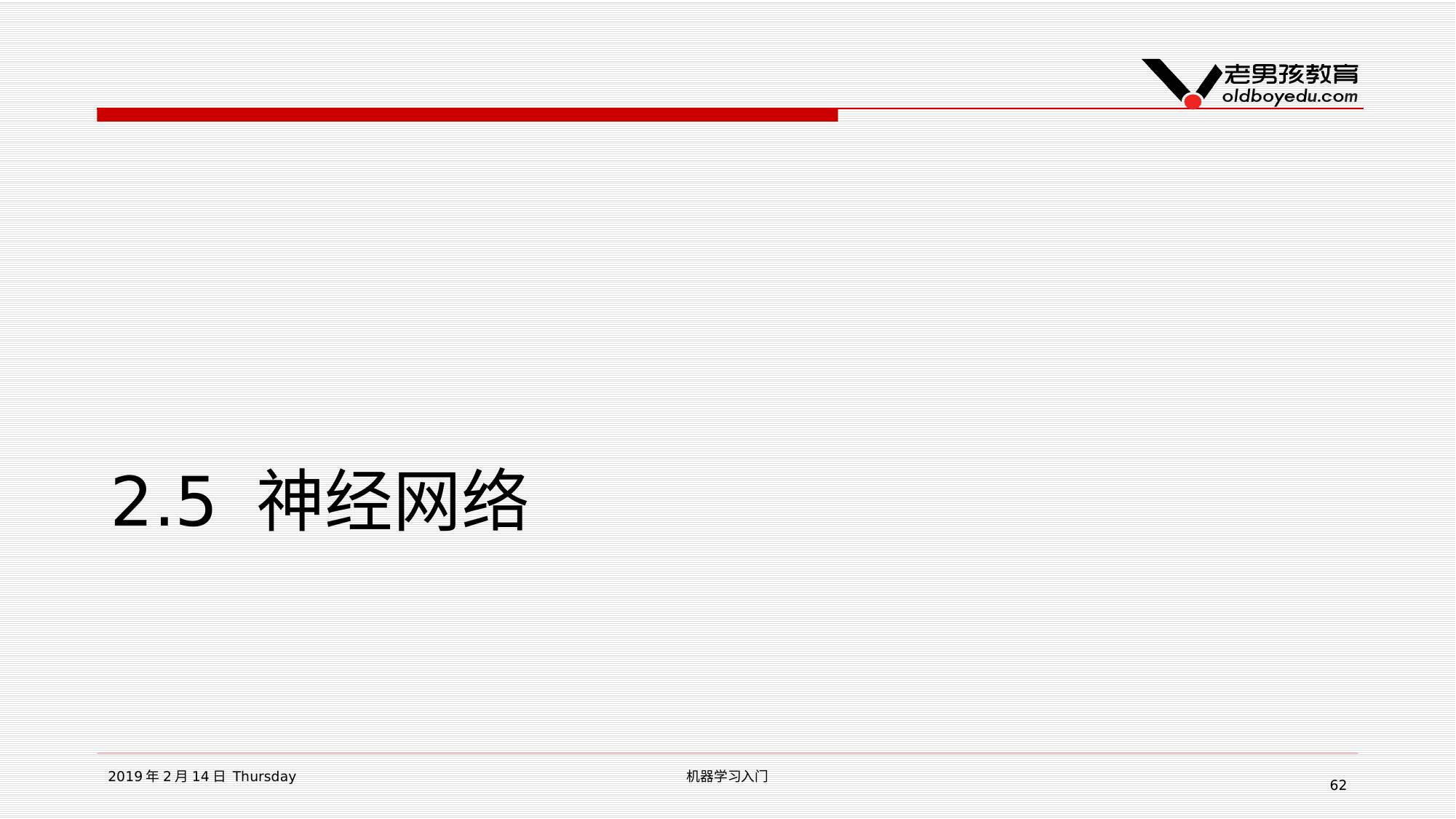

# 2.5 神经网络

2019年2月14日 Thursday
机器学习入门
62